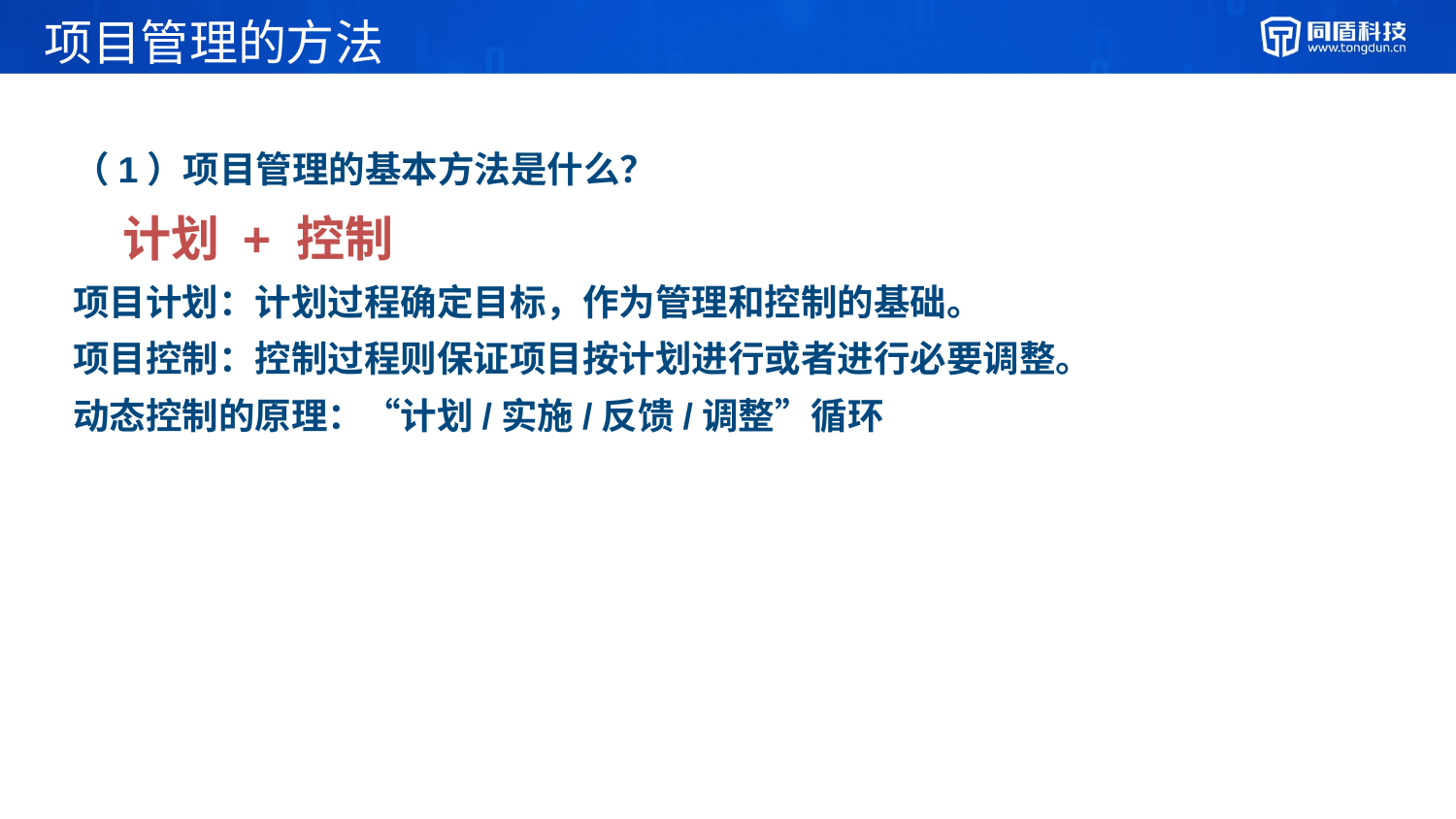

# 项目管理的方法
（1）项目管理的基本方法是什么？
     计划 + 控制
项目计划：计划过程确定目标，作为管理和控制的基础。
项目控制：控制过程则保证项目按计划进行或者进行必要调整。
动态控制的原理：“计划/实施/反馈/调整”循环